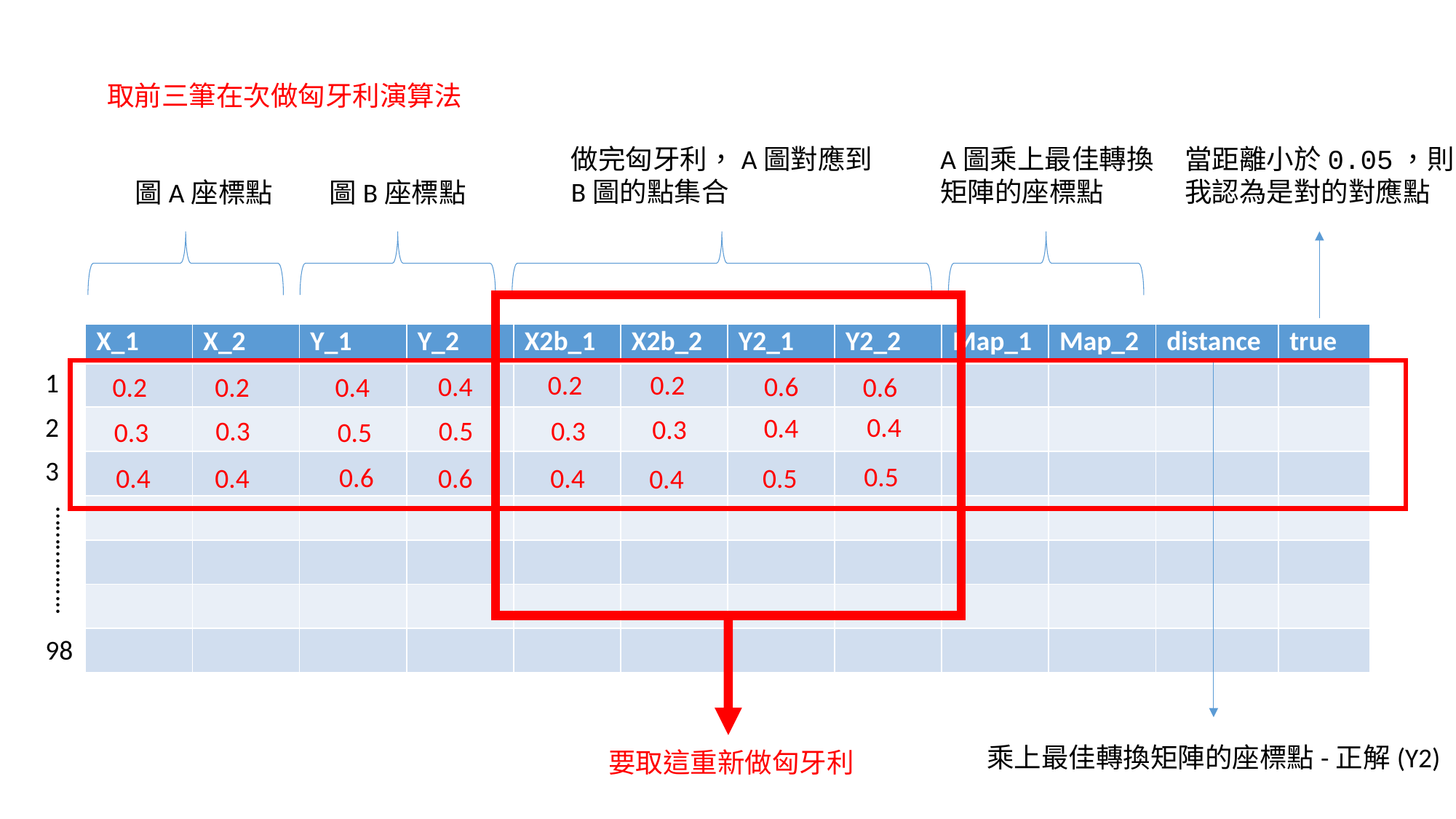

取前三筆在次做匈牙利演算法
做完匈牙利，A圖對應到
B圖的點集合
A圖乘上最佳轉換
矩陣的座標點
當距離小於0.05，則
我認為是對的對應點

圖A座標點
圖B座標點

| X\_1 | X\_2 | Y\_1 | Y\_2 | X2b\_1 | X2b\_2 | Y2\_1 | Y2\_2 | Map\_1 | Map\_2 | distance | true |
| --- | --- | --- | --- | --- | --- | --- | --- | --- | --- | --- | --- |
|  |  |  |  |  |  |  |  |  |  |  |  |
|  |  |  |  |  |  |  |  |  |  |  |  |
|  |  |  |  |  |  |  |  |  |  |  |  |
|  |  |  |  |  |  |  |  |  |  |  |  |
|  |  |  |  |  |  |  |  |  |  |  |  |
|  |  |  |  |  |  |  |  |  |  |  |  |
|  |  |  |  |  |  |  |  |  |  |  |  |
1

0.2
0.2
0.4
0.6
0.2
0.2
0.6
0.4
2
0.4
0.4
0.3
0.5
0.3
0.3
0.5
0.3
3
0.5
0.6
0.4
0.6
0.5
0.4
0.4
0.4
……………..
98
乘上最佳轉換矩陣的座標點-正解(Y2)
要取這重新做匈牙利